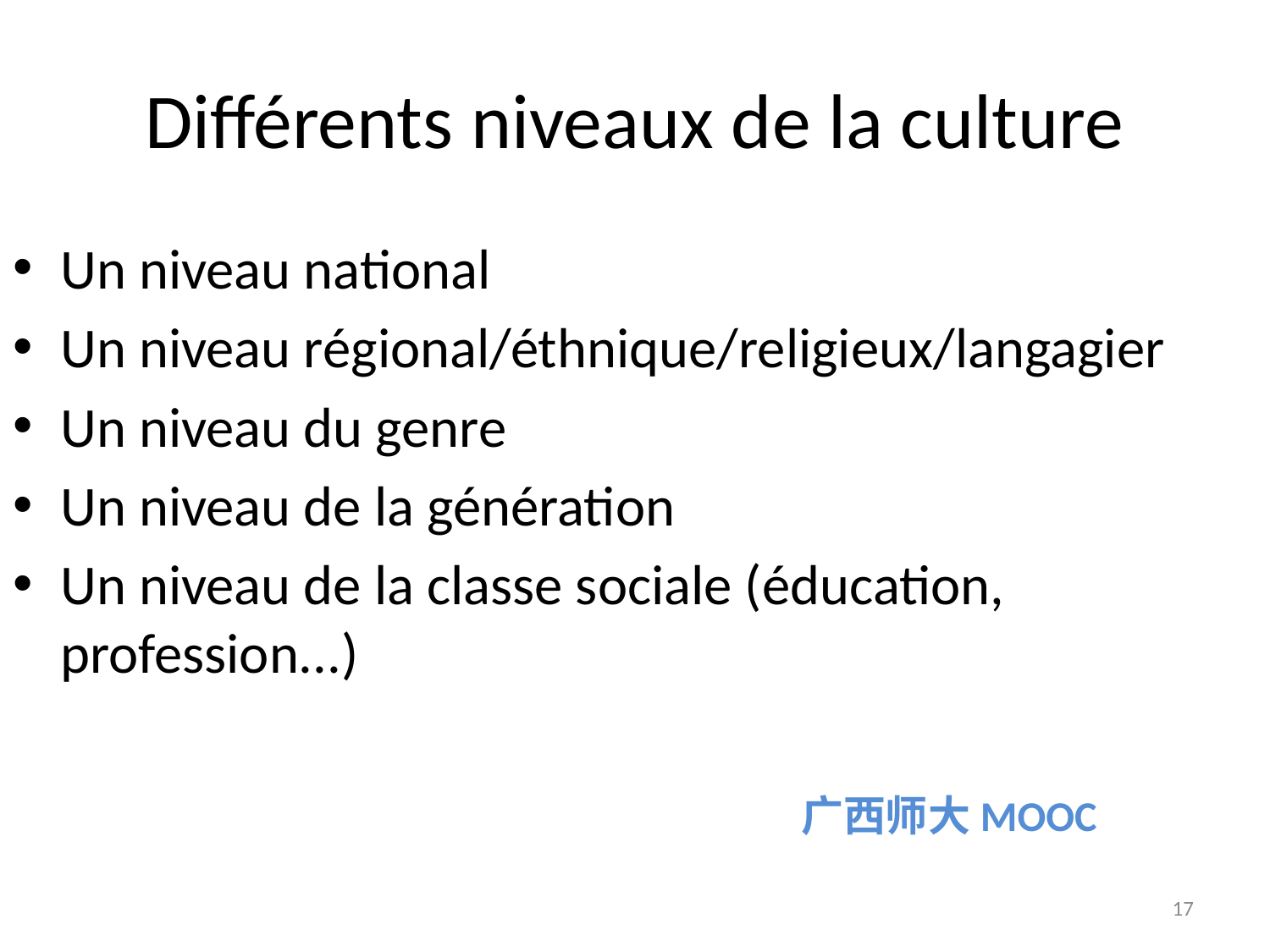

# Différents niveaux de la culture
Un niveau national
Un niveau régional/éthnique/religieux/langagier
Un niveau du genre
Un niveau de la génération
Un niveau de la classe sociale (éducation, profession...)

                                                             广西师大MOOC
17